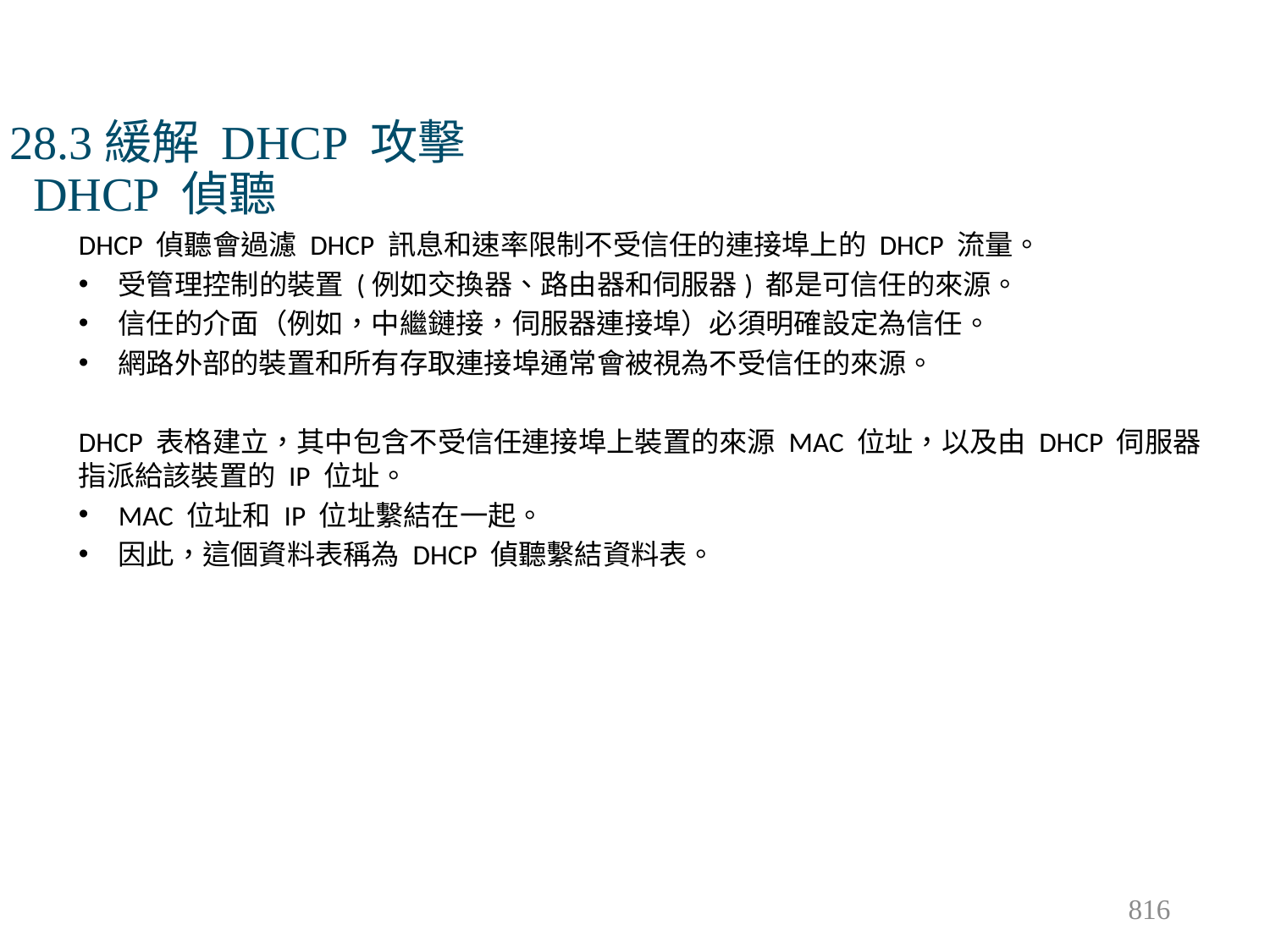

# 28.3緩解 DHCP 攻擊 DHCP 偵聽
DHCP 偵聽會過濾 DHCP 訊息和速率限制不受信任的連接埠上的 DHCP 流量。
受管理控制的裝置 (例如交換器、路由器和伺服器) 都是可信任的來源。
信任的介面（例如，中繼鏈接，伺服器連接埠）必須明確設定為信任。
網路外部的裝置和所有存取連接埠通常會被視為不受信任的來源。

DHCP 表格建立，其中包含不受信任連接埠上裝置的來源 MAC 位址，以及由 DHCP 伺服器指派給該裝置的 IP 位址。
MAC 位址和 IP 位址繫結在一起。
因此，這個資料表稱為 DHCP 偵聽繫結資料表。

816